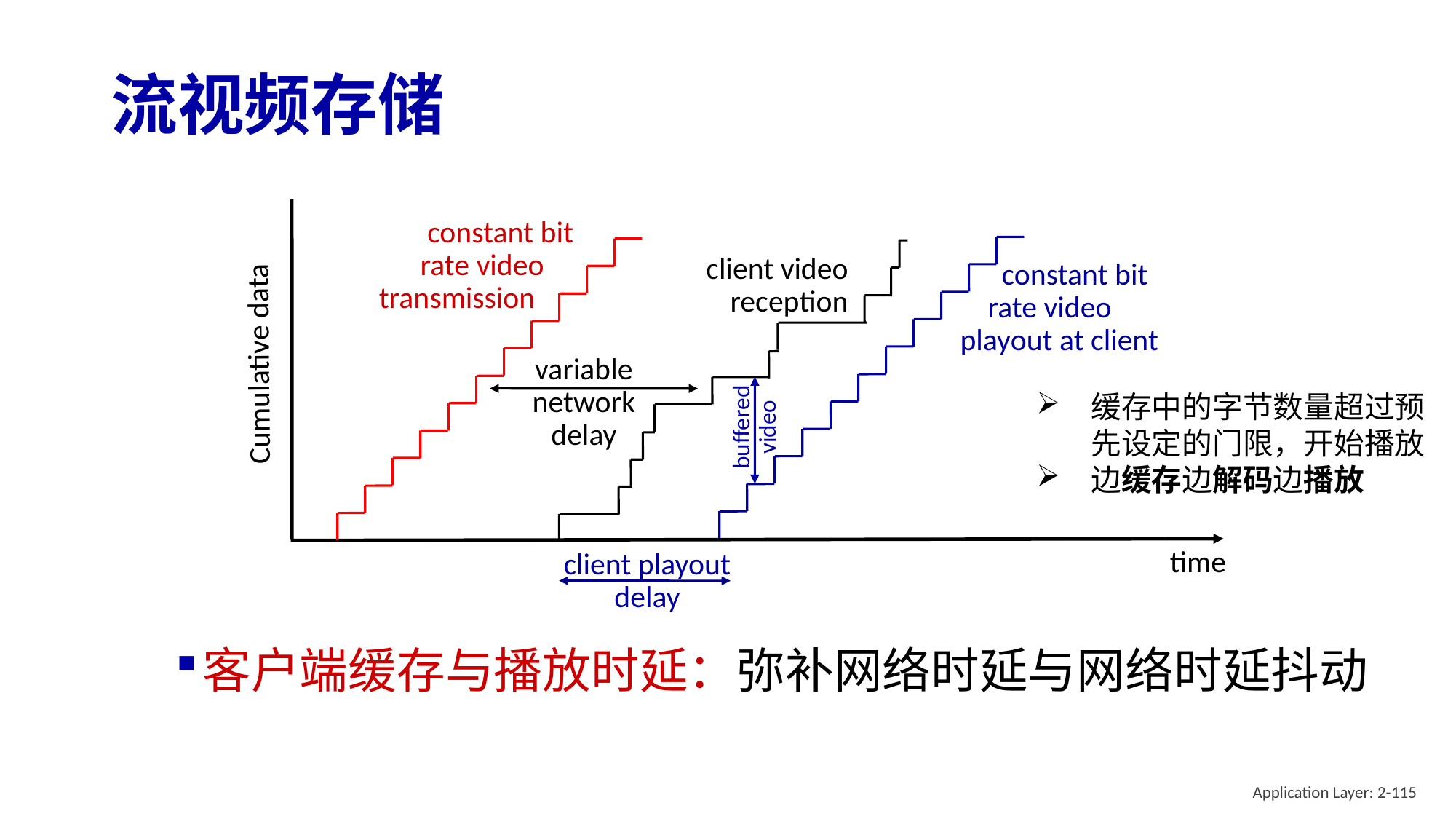

# 流视频存储

       constant bit
      rate video
transmission

       constant bit
     rate video
 playout at client
client playout
delay

client video
reception
variable
network
delay

Cumulative data

buffered
video
缓存中的字节数量超过预先设定的门限，开始播放
边缓存边解码边播放

time
客户端缓存与播放时延：弥补网络时延与网络时延抖动
Application Layer: 2-115